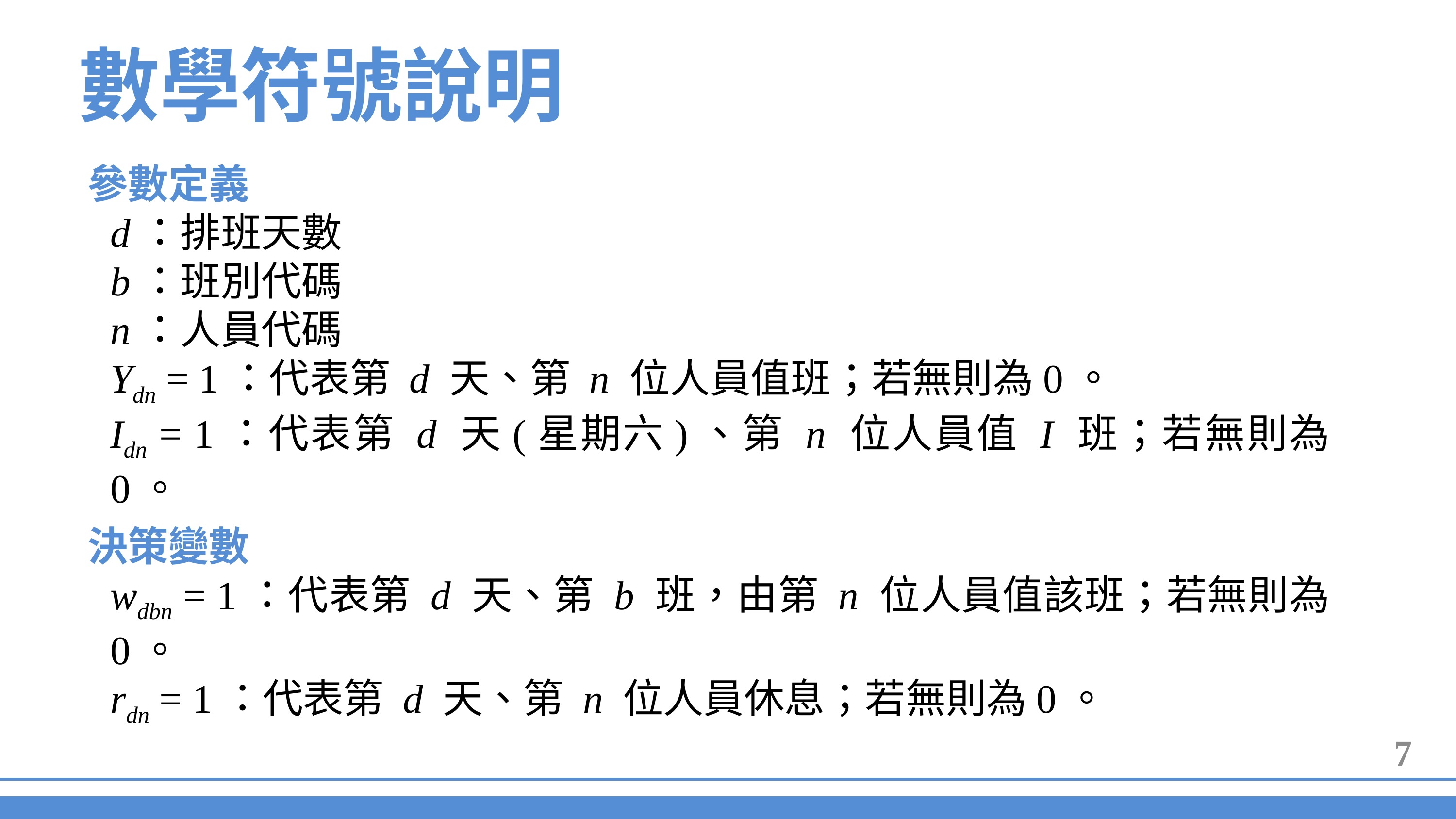

數學符號說明
參數定義
d：排班天數
b：班別代碼
n：人員代碼
Ydn = 1：代表第 d 天、第 n 位人員值班；若無則為0。
Idn = 1：代表第 d 天(星期六)、第 n 位人員值 I 班；若無則為0。

決策變數
wdbn = 1：代表第 d 天、第 b 班，由第 n 位人員值該班；若無則為0。
rdn = 1：代表第 d 天、第 n 位人員休息；若無則為0。
7